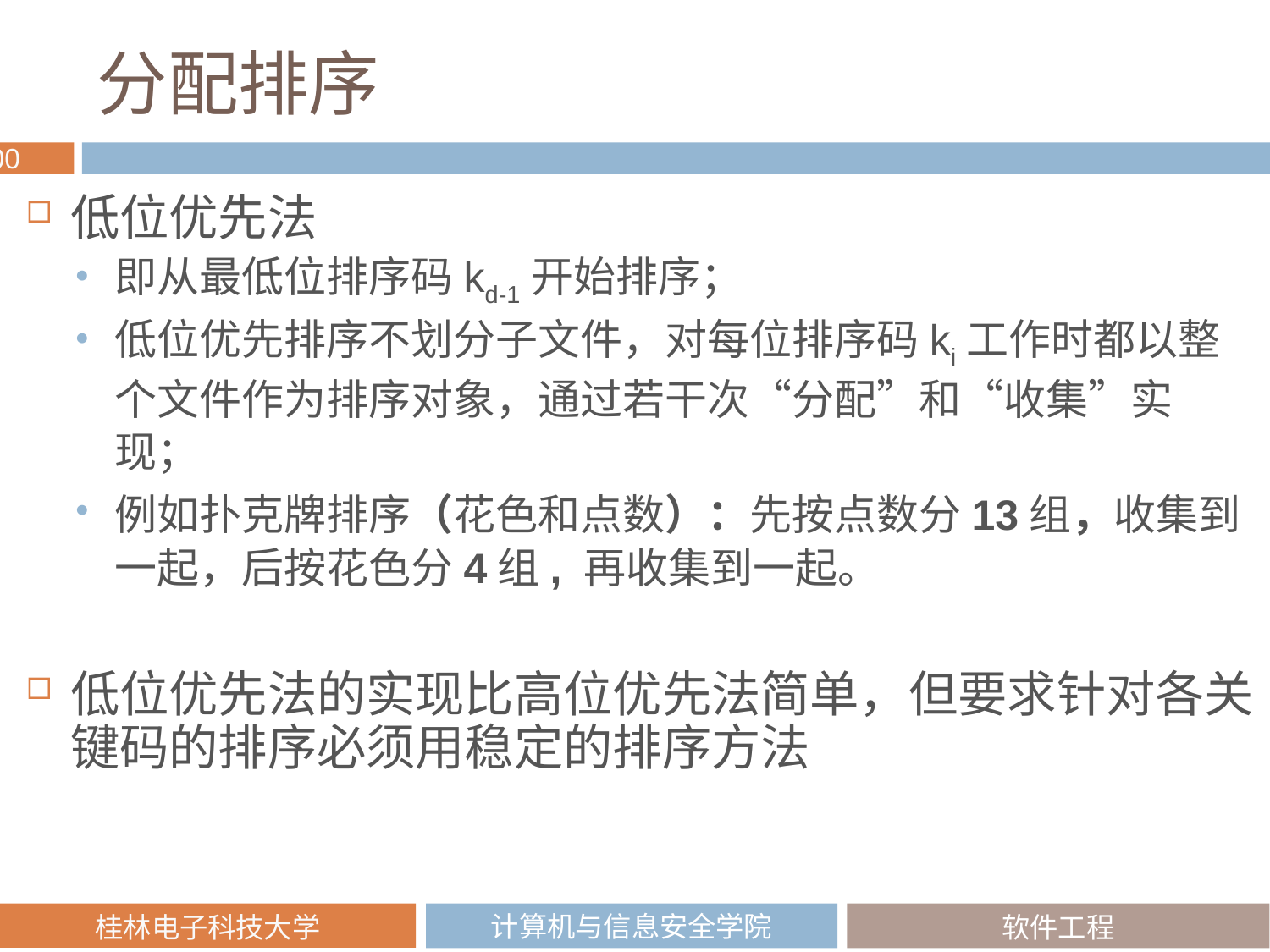

# 分配排序
低位优先法
即从最低位排序码kd-1开始排序；
低位优先排序不划分子文件，对每位排序码ki工作时都以整个文件作为排序对象，通过若干次“分配”和“收集”实现；
例如扑克牌排序（花色和点数）：先按点数分13组，收集到一起，后按花色分4组, 再收集到一起。

低位优先法的实现比高位优先法简单，但要求针对各关键码的排序必须用稳定的排序方法